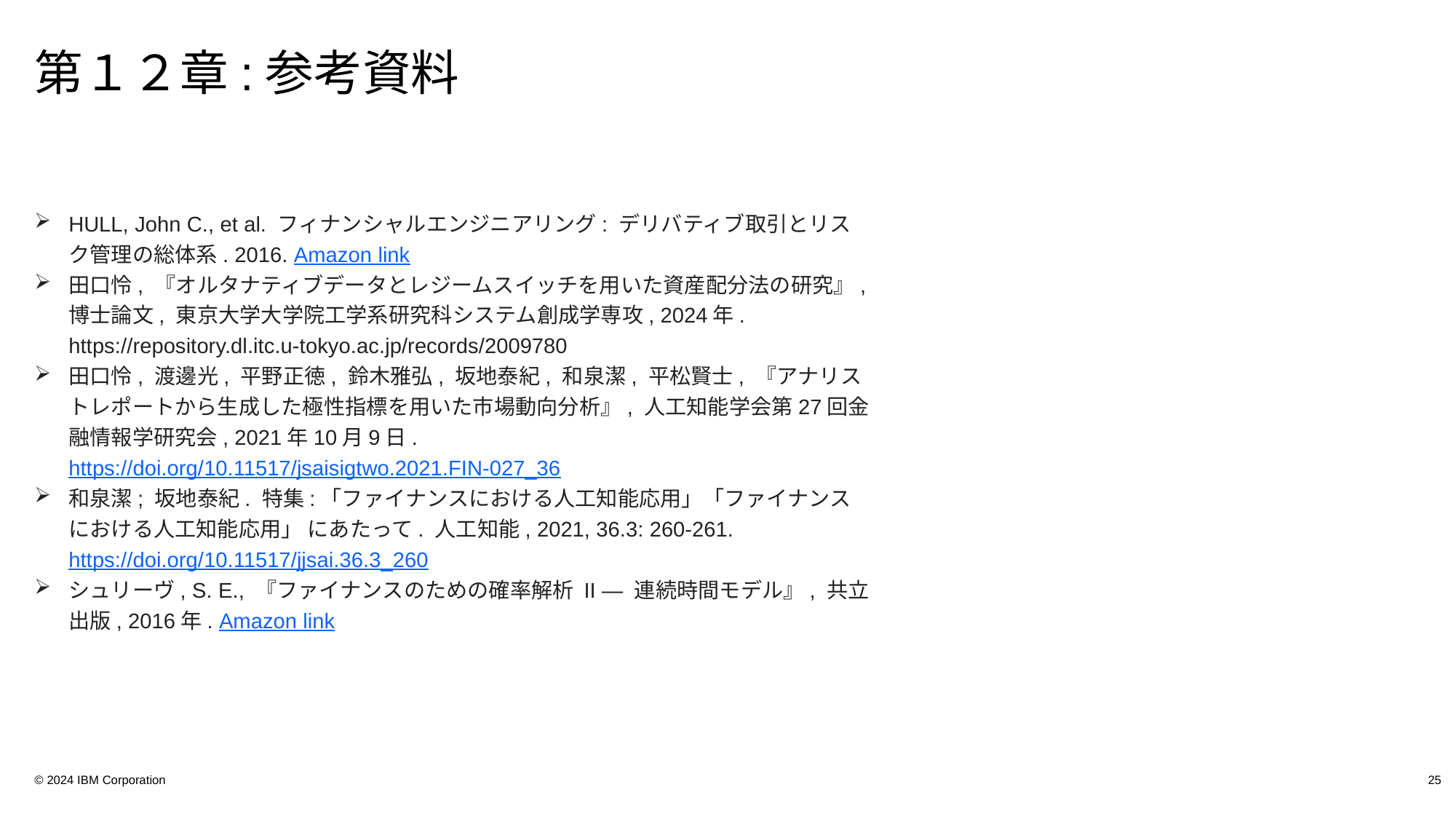

# 第１２章:参考資料
HULL, John C., et al. フィナンシャルエンジニアリング: デリバティブ取引とリスク管理の総体系. 2016. Amazon link
田口怜, 『オルタナティブデータとレジームスイッチを用いた資産配分法の研究』, 博士論文, 東京大学大学院工学系研究科システム創成学専攻, 2024年. https://repository.dl.itc.u-tokyo.ac.jp/records/2009780
田口怜, 渡邊光, 平野正徳, 鈴木雅弘, 坂地泰紀, 和泉潔, 平松賢士, 『アナリストレポートから生成した極性指標を用いた市場動向分析』, 人工知能学会第27回金融情報学研究会, 2021年10月9日. https://doi.org/10.11517/jsaisigtwo.2021.FIN-027_36
和泉潔; 坂地泰紀. 特集:「ファイナンスにおける人工知能応用」「ファイナンスにおける人工知能応用」 にあたって. 人工知能, 2021, 36.3: 260-261. https://doi.org/10.11517/jjsai.36.3_260
シュリーヴ, S. E., 『ファイナンスのための確率解析 II ― 連続時間モデル』, 共立出版, 2016年. Amazon link